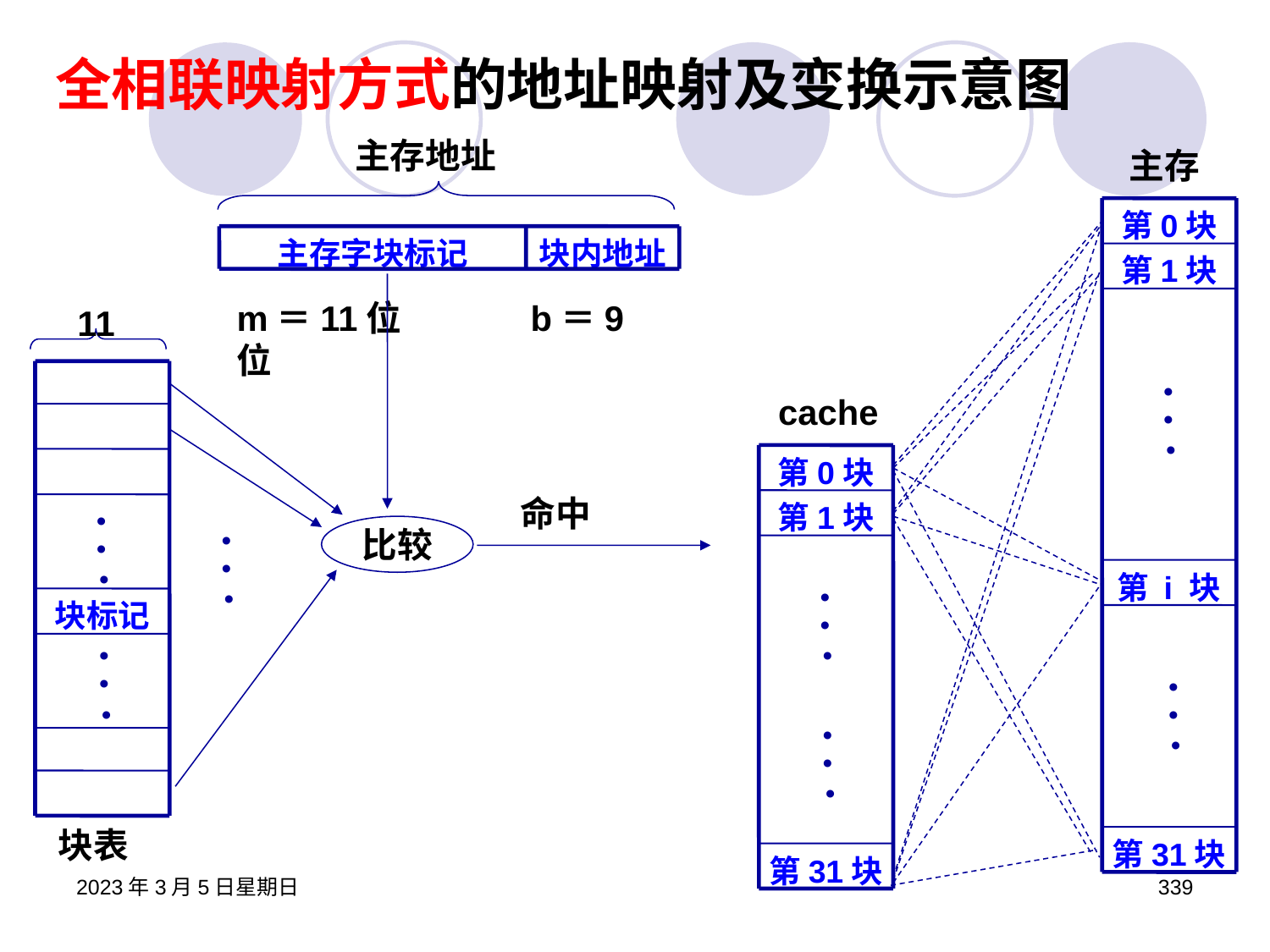

# 全相联映射方式的地址映射及变换示意图
主存地址

主存
第0块

主存字块标记

块内地址

第1块

m＝11位               b＝9位
11
•

cache
•

•

第0块

命中
•
第1块

•
比较

•

•

•
第 i 块

•
•

块标记

•

•
•

•
•
•
•
•
•

•
•

块表
第31块

第31块

2023年3月5日星期日
339